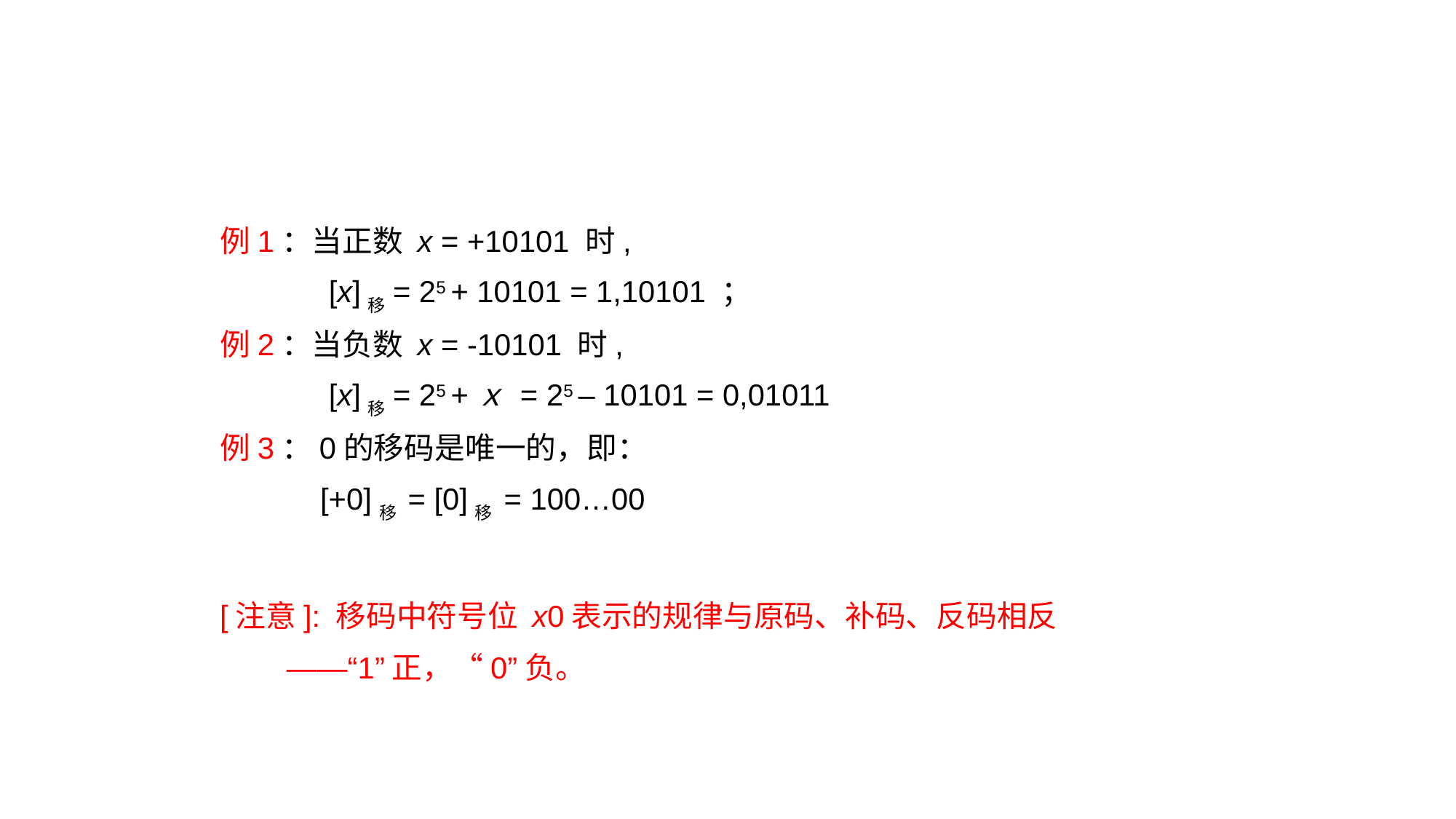

例1：当正数 x = +10101 时,
             [x]移= 25 + 10101 = 1,10101 ；
例2：当负数 x = -10101 时,
             [x]移= 25 +ｘ = 25 – 10101 = 0,01011
例3：0的移码是唯一的，即：
            [+0]移 = [­0]移 = 100…00
[注意]: 移码中符号位 x0表示的规律与原码、补码、反码相反
        ——“1”正，“0”负。